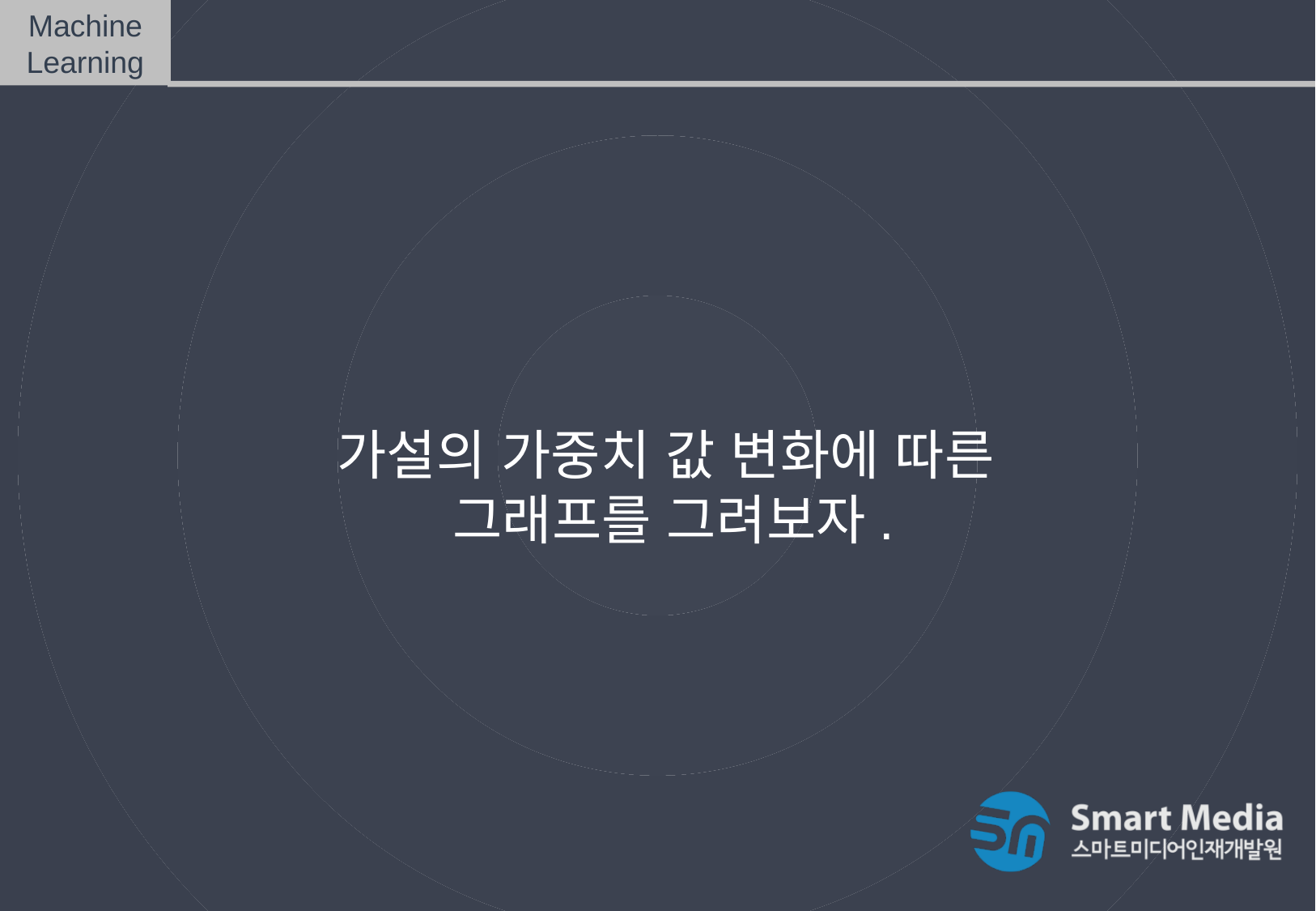

Machine Learning
Linear Model - Regression 실습 : ex04

가설의 가중치 값 변화에 따른
그래프를 그려보자.